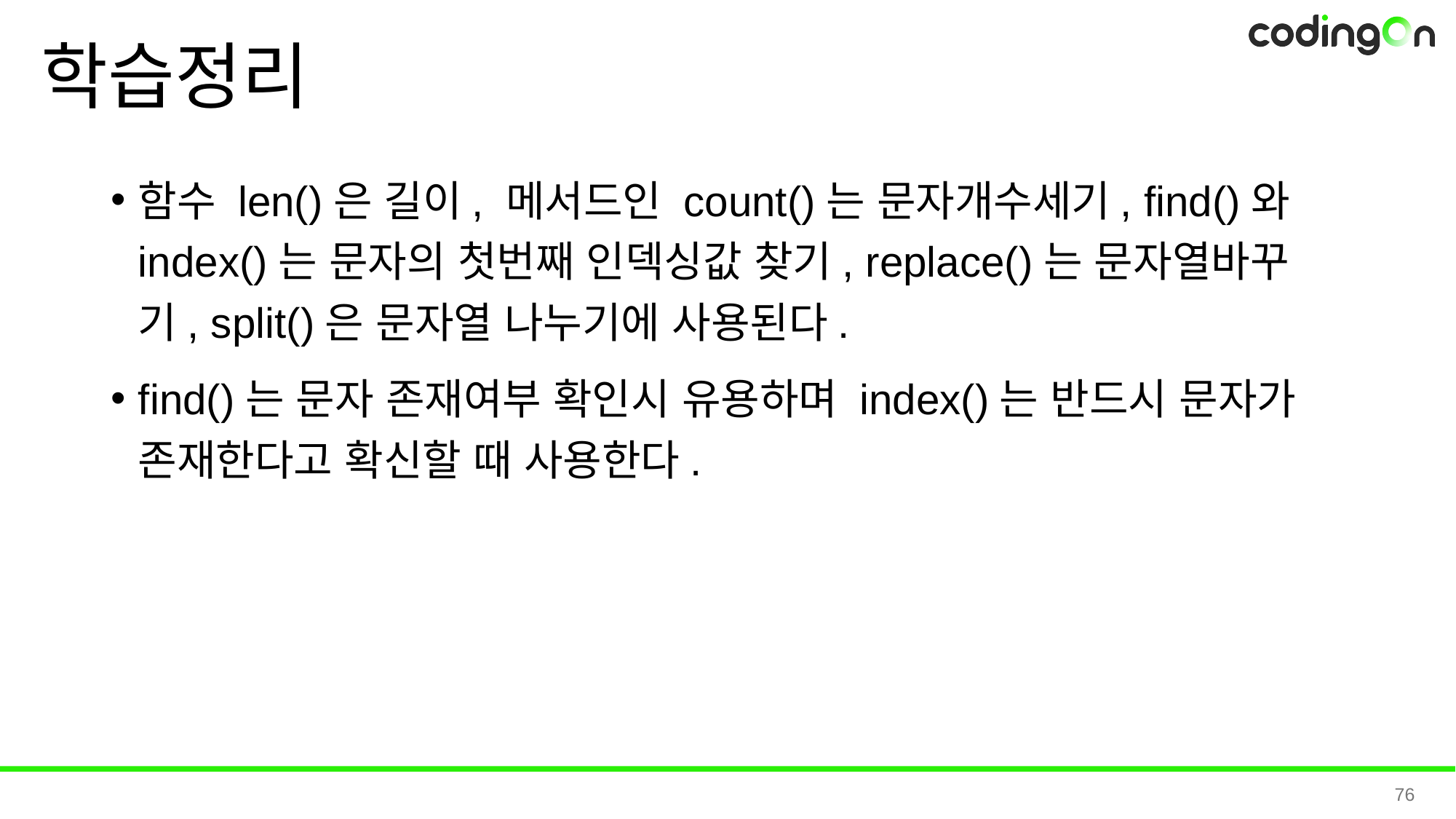

# 학습정리
함수 len()은 길이, 메서드인 count()는 문자개수세기, find()와 index()는 문자의 첫번째 인덱싱값 찾기, replace()는 문자열바꾸기, split()은 문자열 나누기에 사용된다.
find()는 문자 존재여부 확인시 유용하며 index()는 반드시 문자가 존재한다고 확신할 때 사용한다.
76